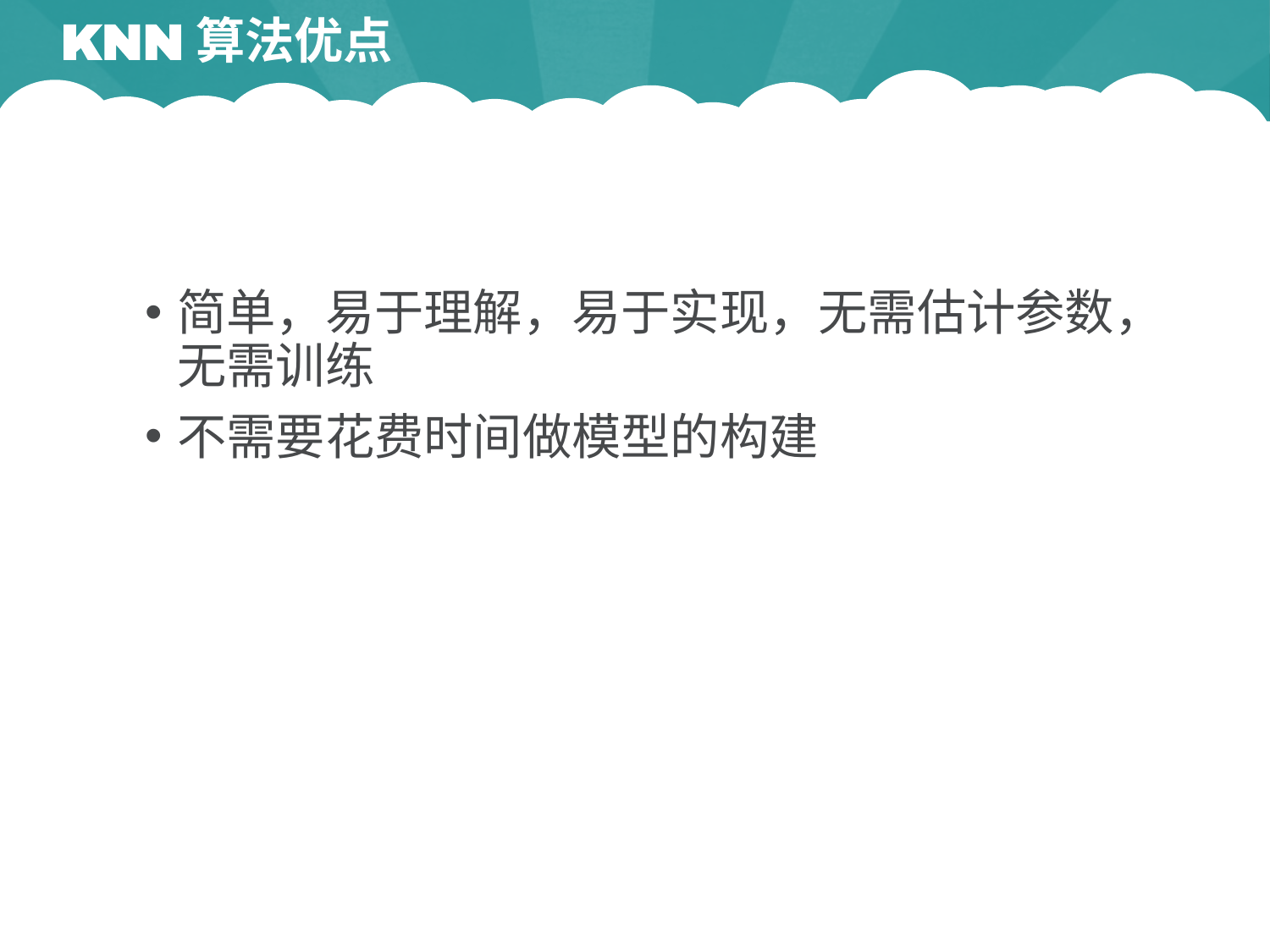

KNN算法优点
简单，易于理解，易于实现，无需估计参数，无需训练
不需要花费时间做模型的构建